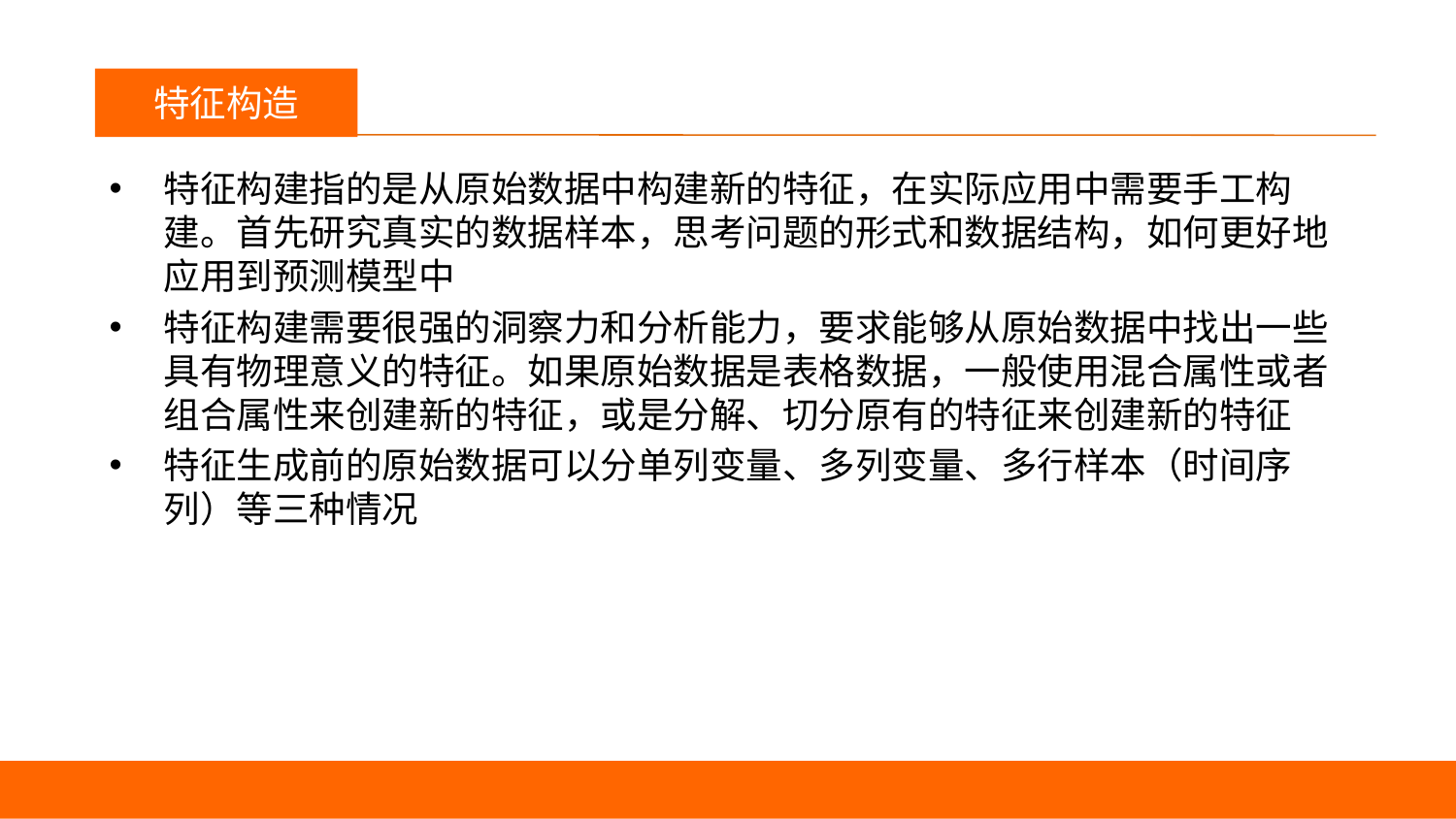

议程
特征构造

特征构建指的是从原始数据中构建新的特征，在实际应用中需要手工构建。首先研究真实的数据样本，思考问题的形式和数据结构，如何更好地应用到预测模型中
特征构建需要很强的洞察力和分析能力，要求能够从原始数据中找出一些具有物理意义的特征。如果原始数据是表格数据，一般使用混合属性或者组合属性来创建新的特征，或是分解、切分原有的特征来创建新的特征
特征生成前的原始数据可以分单列变量、多列变量、多行样本（时间序列）等三种情况